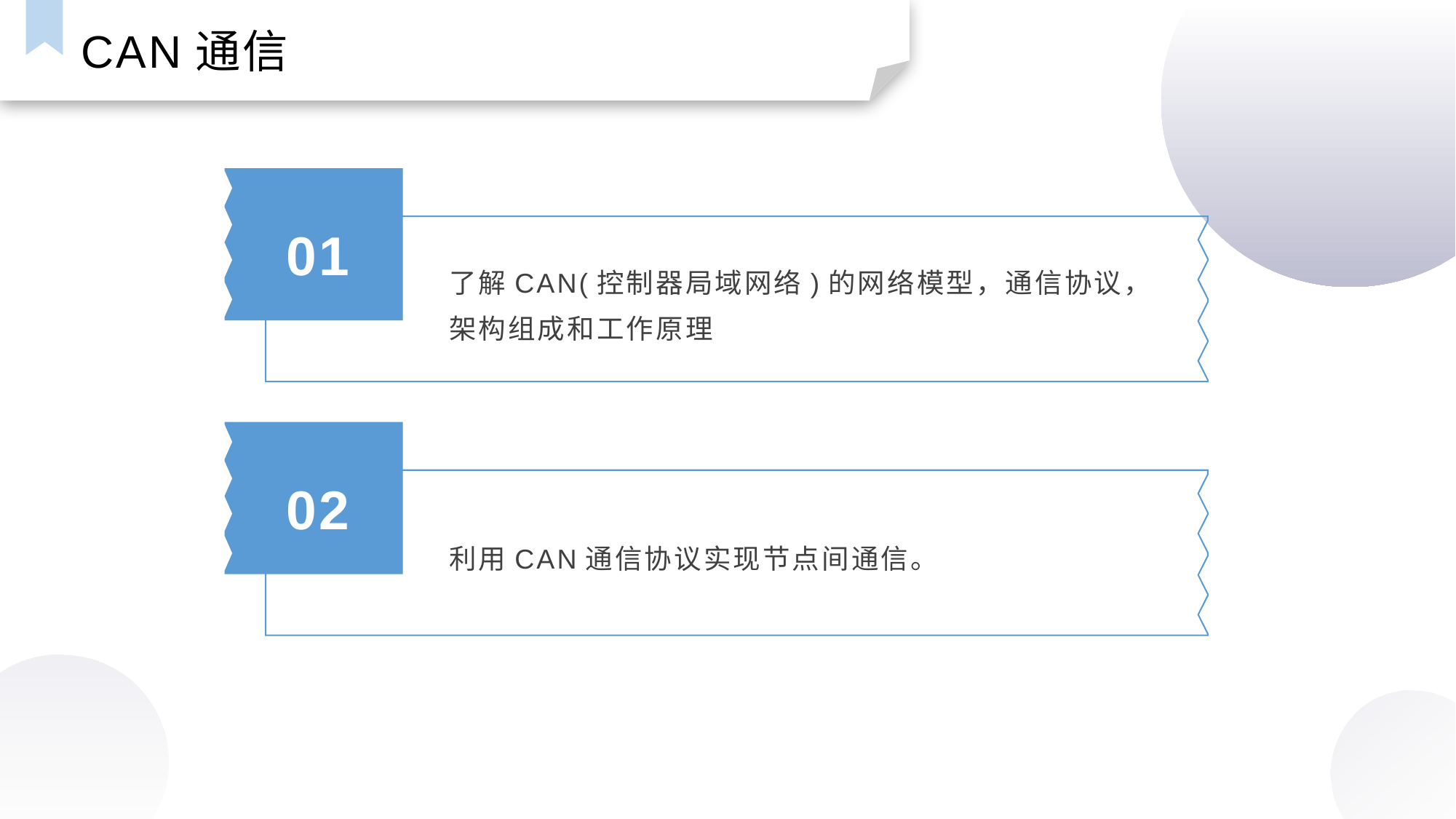

CAN通信

01

了解CAN(控制器局域网络)的网络模型，通信协议，架构组成和工作原理

02

利用CAN通信协议实现节点间通信。